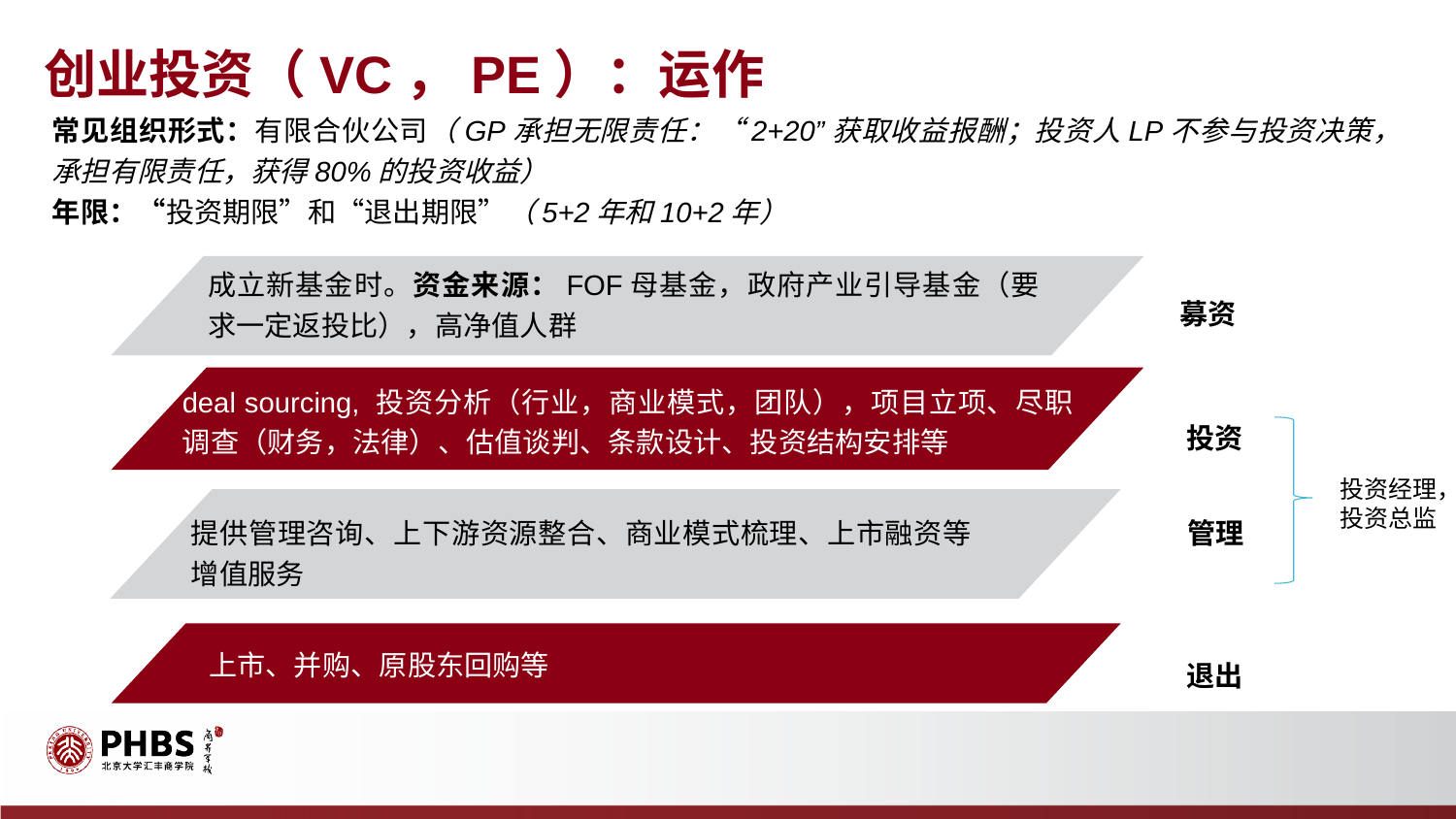

创业投资（VC，PE）：运作
常见组织形式：有限合伙公司（GP承担无限责任：“2+20”获取收益报酬；投资人LP不参与投资决策，承担有限责任，获得80%的投资收益）
年限：“投资期限”和“退出期限”（5+2年和10+2年）

成立新基金时。资金来源：FOF母基金，政府产业引导基金（要求一定返投比），高净值人群

募资

deal sourcing, 投资分析（行业，商业模式，团队），项目立项、尽职调查（财务，法律）、估值谈判、条款设计、投资结构安排等
投资

投资经理，投资总监

提供管理咨询、上下游资源整合、商业模式梳理、上市融资等增值服务
管理

上市、并购、原股东回购等
退出